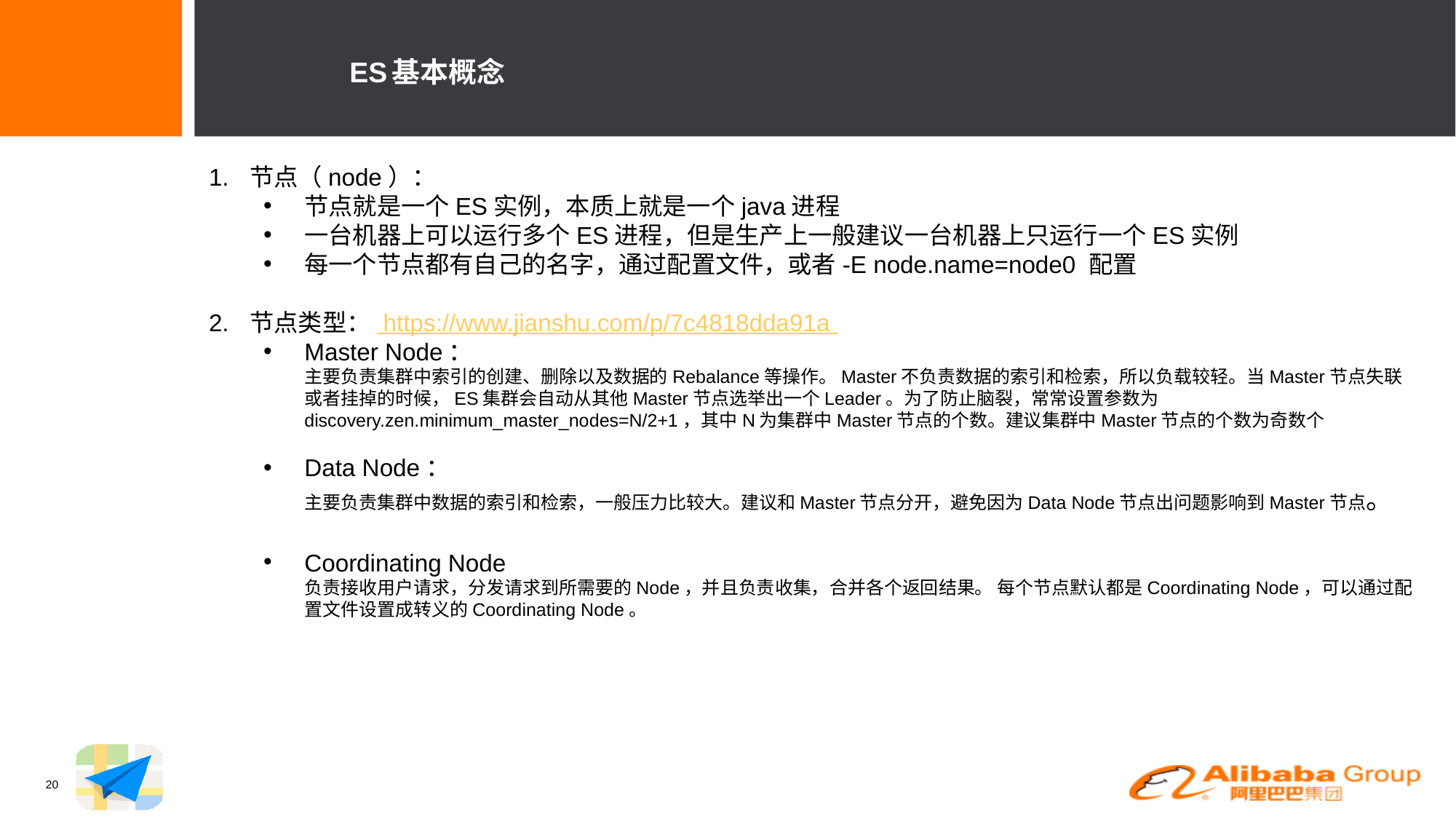

ES基本概念
节点（node）：
节点就是一个ES实例，本质上就是一个java进程
一台机器上可以运行多个ES进程，但是生产上一般建议一台机器上只运行一个ES实例
每一个节点都有自己的名字，通过配置文件，或者-E node.name=node0 配置

节点类型： https://www.jianshu.com/p/7c4818dda91a
Master Node：
主要负责集群中索引的创建、删除以及数据的Rebalance等操作。Master不负责数据的索引和检索，所以负载较轻。当Master节点失联或者挂掉的时候，ES集群会自动从其他Master节点选举出一个Leader。为了防止脑裂，常常设置参数为discovery.zen.minimum_master_nodes=N/2+1，其中N为集群中Master节点的个数。建议集群中Master节点的个数为奇数个
Data Node：
主要负责集群中数据的索引和检索，一般压力比较大。建议和Master节点分开，避免因为Data Node节点出问题影响到Master节点。
Coordinating Node
负责接收用户请求，分发请求到所需要的Node，并且负责收集，合并各个返回结果。 每个节点默认都是Coordinating Node，可以通过配置文件设置成转义的Coordinating Node。

20